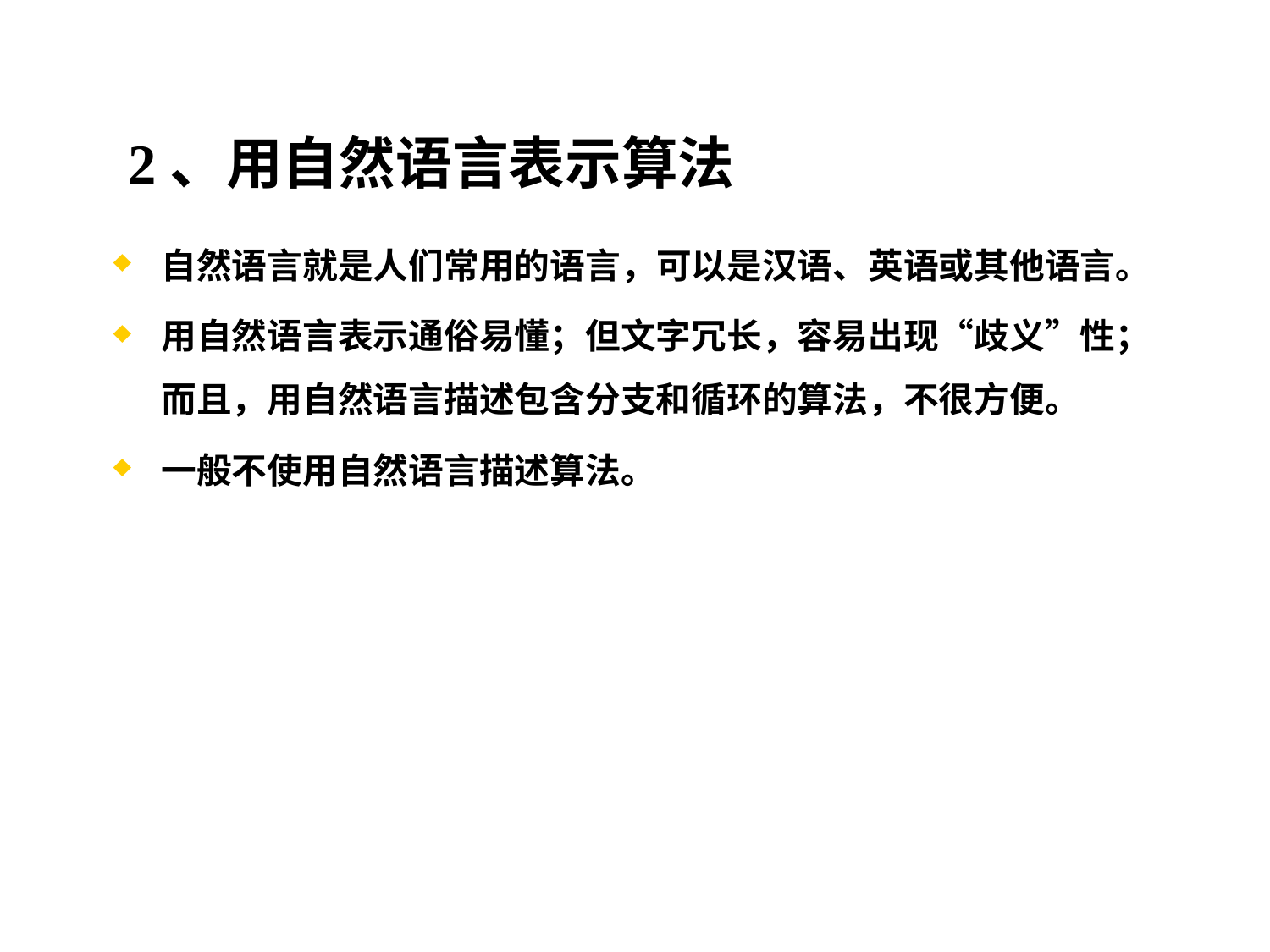

2、用自然语言表示算法
自然语言就是人们常用的语言，可以是汉语、英语或其他语言。
用自然语言表示通俗易懂；但文字冗长，容易出现“歧义”性；而且，用自然语言描述包含分支和循环的算法，不很方便。
一般不使用自然语言描述算法。